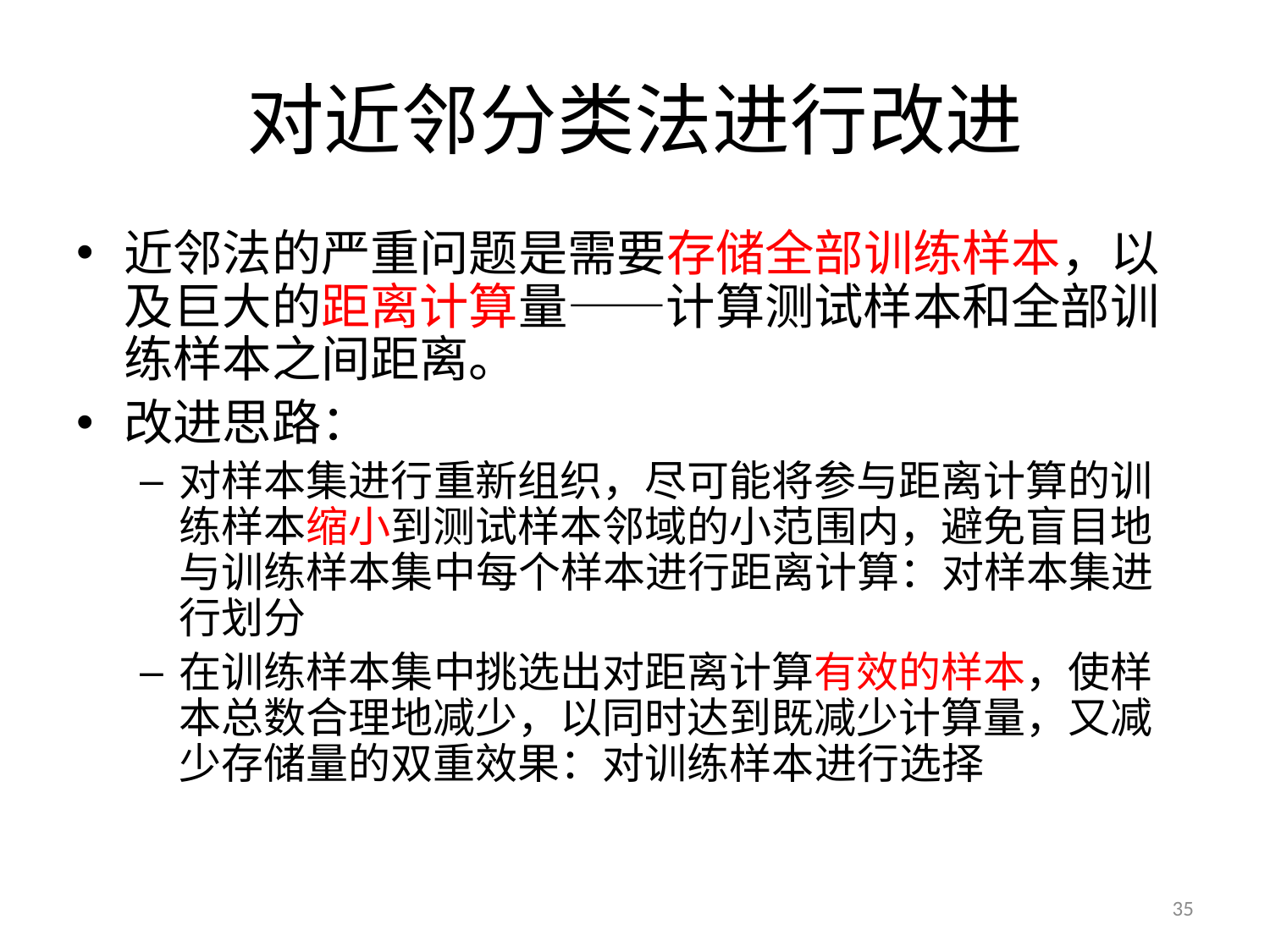

# 对近邻分类法进行改进
近邻法的严重问题是需要存储全部训练样本，以及巨大的距离计算量——计算测试样本和全部训练样本之间距离。
改进思路：
对样本集进行重新组织，尽可能将参与距离计算的训练样本缩小到测试样本邻域的小范围内，避免盲目地与训练样本集中每个样本进行距离计算：对样本集进行划分
在训练样本集中挑选出对距离计算有效的样本，使样本总数合理地减少，以同时达到既减少计算量，又减少存储量的双重效果：对训练样本进行选择
35